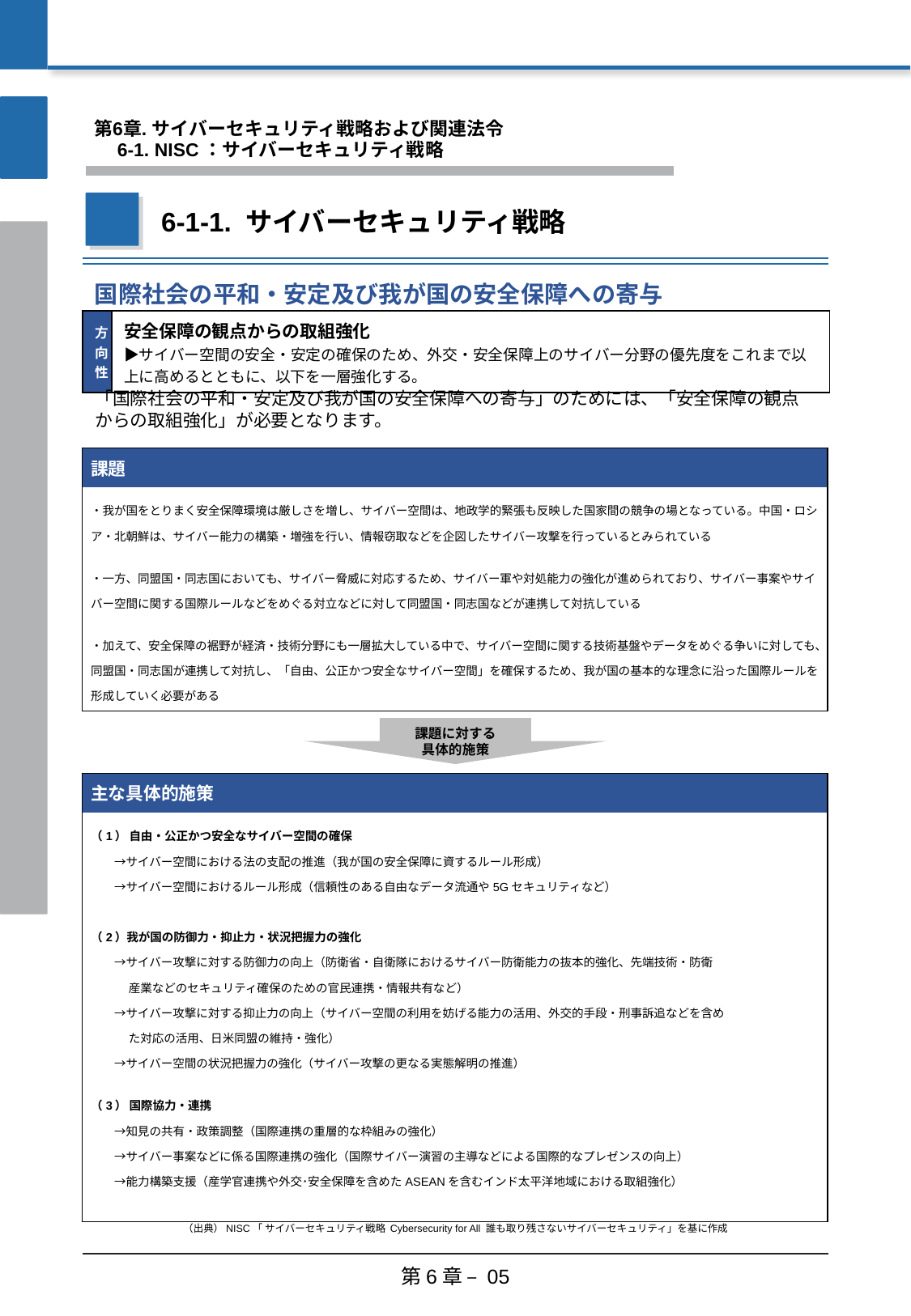

第6章. サイバーセキュリティ戦略および関連法令
　6-1. NISC：サイバーセキュリティ戦略
6-1-1. サイバーセキュリティ戦略
国際社会の平和・安定及び我が国の安全保障への寄与
| 方向性 | 安全保障の観点からの取組強化 ▶サイバー空間の安全・安定の確保のため、外交・安全保障上のサイバー分野の優先度をこれまで以 上に⾼めるとともに、以下を⼀層強化する。 |
| --- | --- |
「国際社会の平和・安定及び我が国の安全保障への寄与」のためには、「安全保障の観点からの取組強化」が必要となります。
| 課題 |
| --- |
| ・我が国をとりまく安全保障環境は厳しさを増し、サイバー空間は、地政学的緊張も反映した国家間の競争の場となっている。中国・ロシア・北朝鮮は、サイバー能力の構築・増強を行い、情報窃取などを企図したサイバー攻撃を行っているとみられている ・一方、同盟国・同志国においても、サイバー脅威に対応するため、サイバー軍や対処能力の強化が進められており、サイバー事案やサイバー空間に関する国際ルールなどをめぐる対立などに対して同盟国・同志国などが連携して対抗している ・加えて、安全保障の裾野が経済・技術分野にも一層拡大している中で、サイバー空間に関する技術基盤やデータをめぐる争いに対しても、同盟国・同志国が連携して対抗し、「自由、公正かつ安全なサイバー空間」を確保するため、我が国の基本的な理念に沿った国際ルールを形成していく必要がある |
|  |

課題に対する
具体的施策
| 主な具体的施策 |
| --- |
| （1） ⾃由・公正かつ安全なサイバー空間の確保 　　→サイバー空間における法の支配の推進（我が国の安全保障に資するルール形成） 　　→サイバー空間におけるルール形成（信頼性のある自由なデータ流通や5Gセキュリティなど） （2）我が国の防御⼒・抑⽌⼒・状況把握⼒の強化 　　→サイバー攻撃に対する防御力の向上（防衛省・自衛隊におけるサイバー防衛能力の抜本的強化、先端技術・防衛 　　　 産業などのセキュリティ確保のための官民連携・情報共有など） 　　→サイバー攻撃に対する抑止力の向上（サイバー空間の利用を妨げる能力の活用、外交的手段・刑事訴追などを含め 　　　 た対応の活用、日米同盟の維持・強化） 　　→サイバー空間の状況把握力の強化（サイバー攻撃の更なる実態解明の推進） （3） 国際協⼒・連携 　　→知見の共有・政策調整（国際連携の重層的な枠組みの強化） 　　→サイバー事案などに係る国際連携の強化（国際サイバー演習の主導などによる国際的なプレゼンスの向上） 　　→能力構築支援（産学官連携や外交･安全保障を含めたASEANを含むインド太平洋地域における取組強化） |
（出典）NISC「 サイバーセキュリティ戦略 Cybersecurity for All 誰も取り残さないサイバーセキュリティ」を基に作成
第6章 – 05